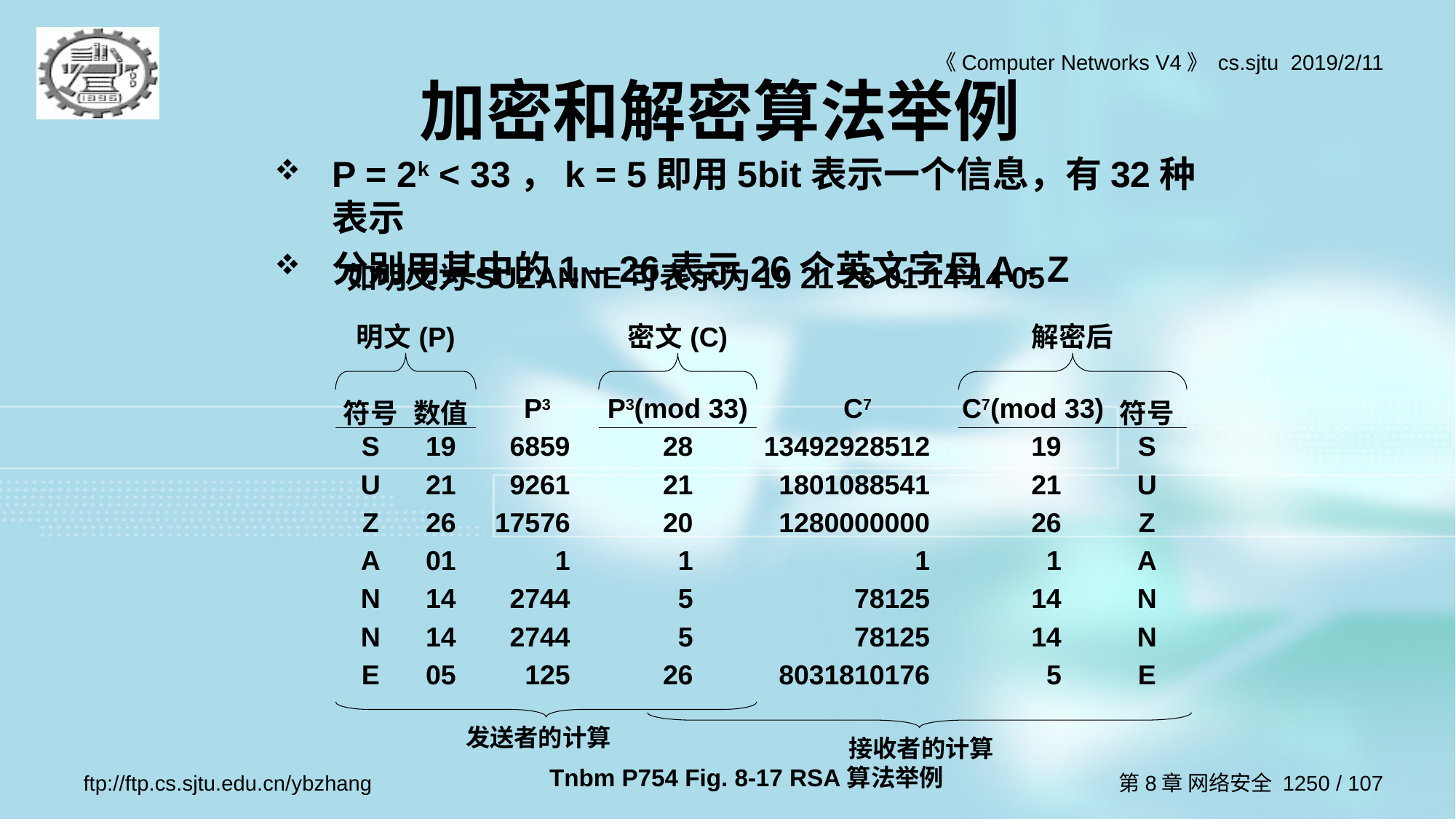

# 加密和解密算法举例
P = 2k < 33，k = 5即用5bit表示一个信息，有32种表示
分别用其中的1 – 26表示26个英文字母A - Z
如明文为SUZANNE可表示为19 21 26 01 14 14 05

| 明文(P) |  |  |  | 密文(C) |  |  |  | 解密后 |  |  |
| --- | --- | --- | --- | --- | --- | --- | --- | --- | --- | --- |
|  |  |  |  |  |  |  |  |  |  |  |
| 符号 | 数值 | P3 |  | P3(mod 33) |  | C7 |  | C7(mod 33) |  | 符号 |
| S | 19 | 6859 |  | 28 |  | 13492928512 |  | 19 |  | S |
| U | 21 | 9261 |  | 21 |  | 1801088541 |  | 21 |  | U |
| Z | 26 | 17576 |  | 20 |  | 1280000000 |  | 26 |  | Z |
| A | 01 | 1 |  | 1 |  | 1 |  | 1 |  | A |
| N | 14 | 2744 |  | 5 |  | 78125 |  | 14 |  | N |
| N | 14 | 2744 |  | 5 |  | 78125 |  | 14 |  | N |
| E | 05 | 125 |  | 26 |  | 8031810176 |  | 5 |  | E |

发送者的计算
接收者的计算
Tnbm P754 Fig. 8-17 RSA算法举例